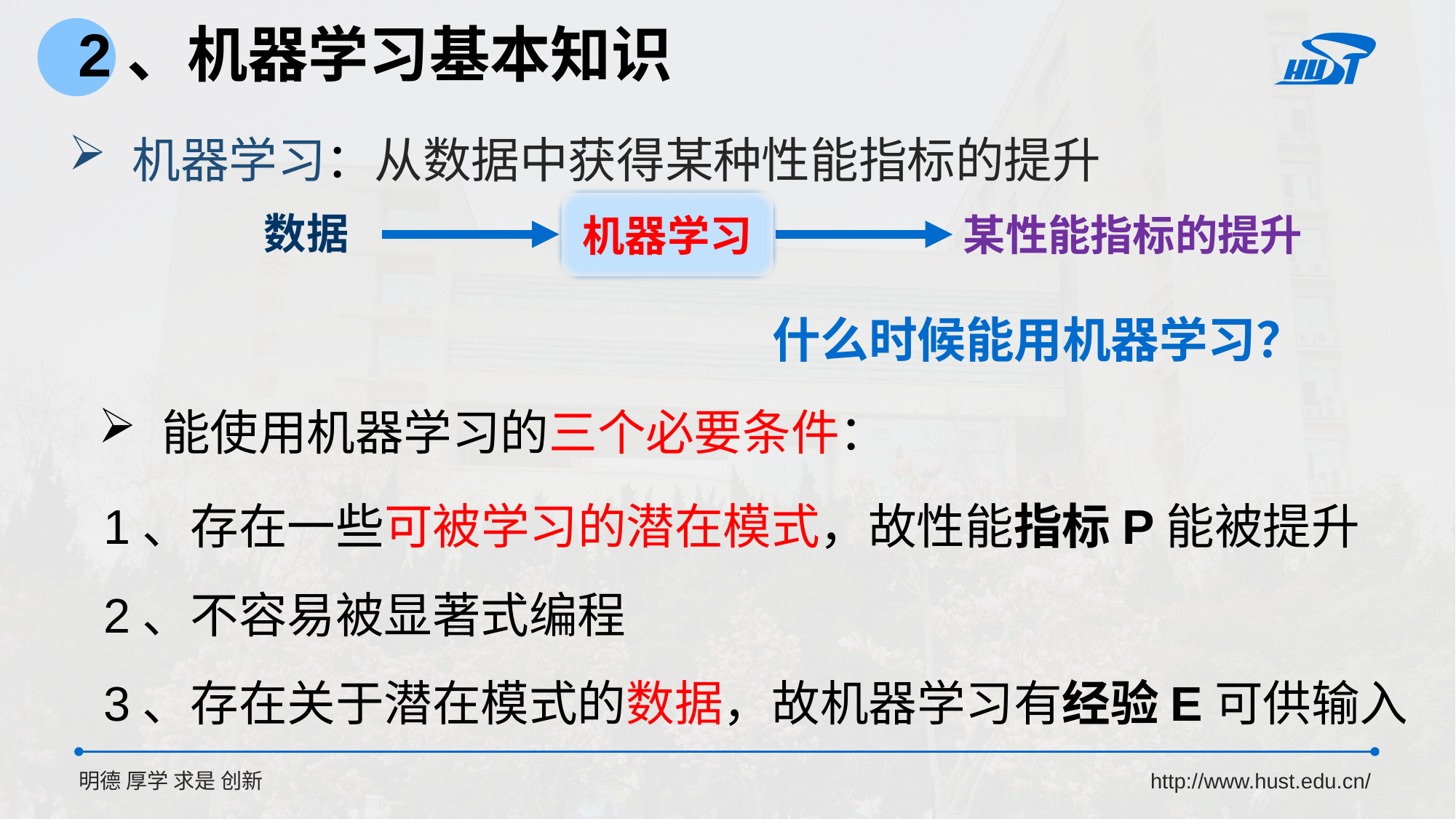

2、机器学习基本知识
 机器学习：从数据中获得某种性能指标的提升
机器学习
数据
某性能指标的提升
什么时候能用机器学习？
 能使用机器学习的三个必要条件：
1、存在一些可被学习的潜在模式，故性能指标P能被提升
2、不容易被显著式编程
3、存在关于潜在模式的数据，故机器学习有经验E可供输入